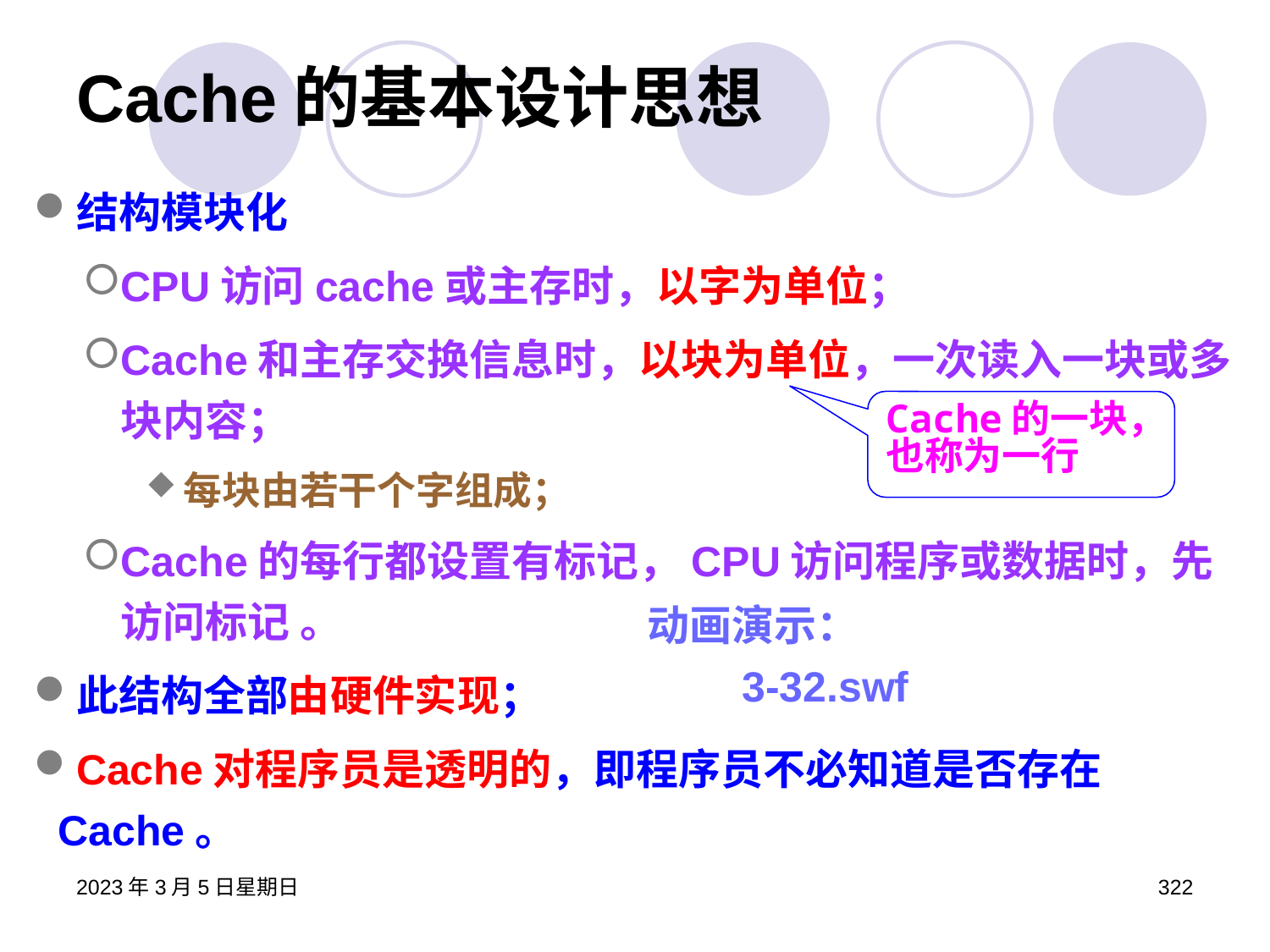

# Cache的基本设计思想
结构模块化
CPU访问cache或主存时，以字为单位；
Cache和主存交换信息时，以块为单位，一次读入一块或多块内容；
每块由若干个字组成；
Cache的每行都设置有标记，CPU访问程序或数据时，先访问标记 。
此结构全部由硬件实现；
Cache对程序员是透明的，即程序员不必知道是否存在Cache。
Cache的一块，也称为一行
动画演示：
        3-32.swf
2023年3月5日星期日
322